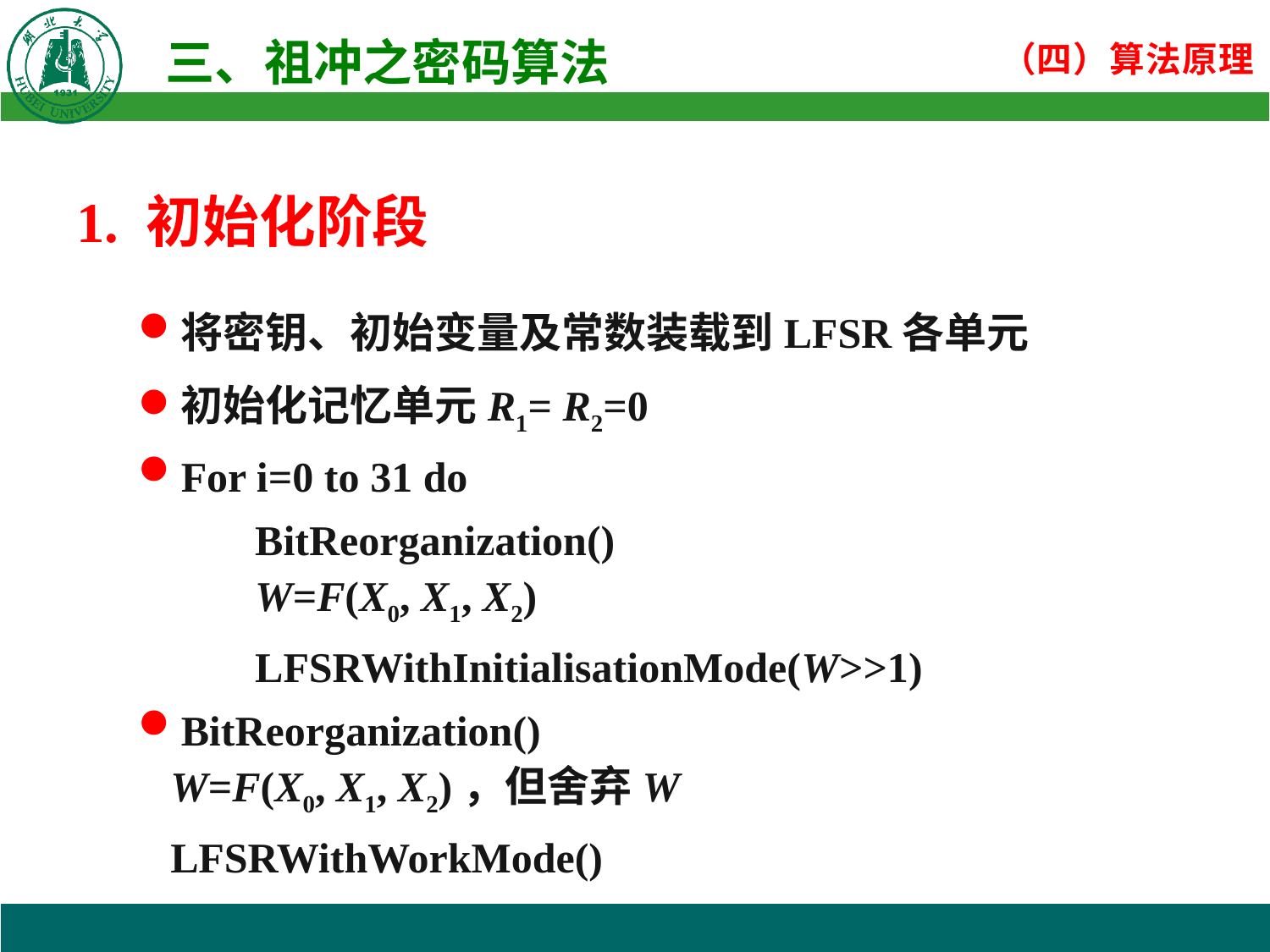

1. 初始化阶段
将密钥、初始变量及常数装载到LFSR各单元
初始化记忆单元R1= R2=0
For i=0 to 31 do
           BitReorganization()
           W=F(X0, X1, X2)
           LFSRWithInitialisationMode(W>>1)
BitReorganization()
   W=F(X0, X1, X2)，但舍弃W
   LFSRWithWorkMode()